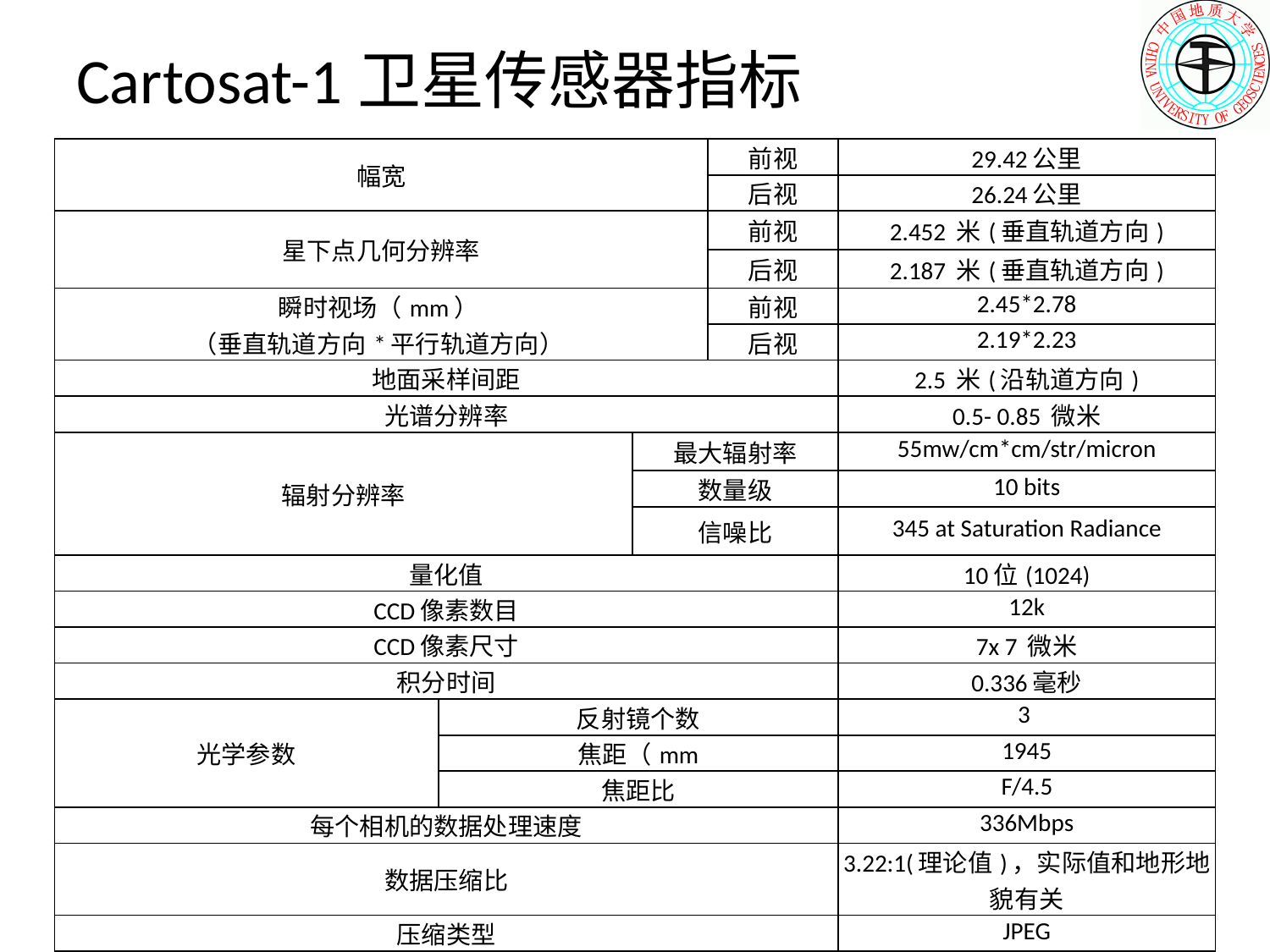

# Cartosat-1卫星传感器指标
| 幅宽 |  |  | 前视 | 29.42公里 |
| --- | --- | --- | --- | --- |
|  |  |  | 后视 | 26.24公里 |
| 星下点几何分辨率 |  |  | 前视 | 2.452 米(垂直轨道方向) |
|  |  |  | 后视 | 2.187 米(垂直轨道方向) |
| 瞬时视场（mm） （垂直轨道方向\*平行轨道方向） |  |  | 前视 | 2.45\*2.78 |
|  |  |  | 后视 | 2.19\*2.23 |
| 地面采样间距 |  |  |  | 2.5 米(沿轨道方向) |
| 光谱分辨率 |  |  |  | 0.5- 0.85 微米 |
| 辐射分辨率 |  | 最大辐射率 |  | 55mw/cm\*cm/str/micron |
|  |  | 数量级 |  | 10 bits |
|  |  | 信噪比 |  | 345 at Saturation Radiance |
| 量化值 |  |  |  | 10位(1024) |
| CCD像素数目 |  |  |  | 12k |
| CCD像素尺寸 |  |  |  | 7x 7 微米 |
| 积分时间 |  |  |  | 0.336毫秒 |
| 光学参数 | 反射镜个数 |  |  | 3 |
|  | 焦距（mm |  |  | 1945 |
|  | 焦距比 |  |  | F/4.5 |
| 每个相机的数据处理速度 |  |  |  | 336Mbps |
| 数据压缩比 |  |  |  | 3.22:1(理论值)，实际值和地形地貌有关 |
| 压缩类型 |  |  |  | JPEG |
| 数据传输到地面速率 |  |  |  | 105 Mbps/每个相机 |
| 星上记录仪 |  |  |  | 120G的存储器，可记录9分钟数据 |